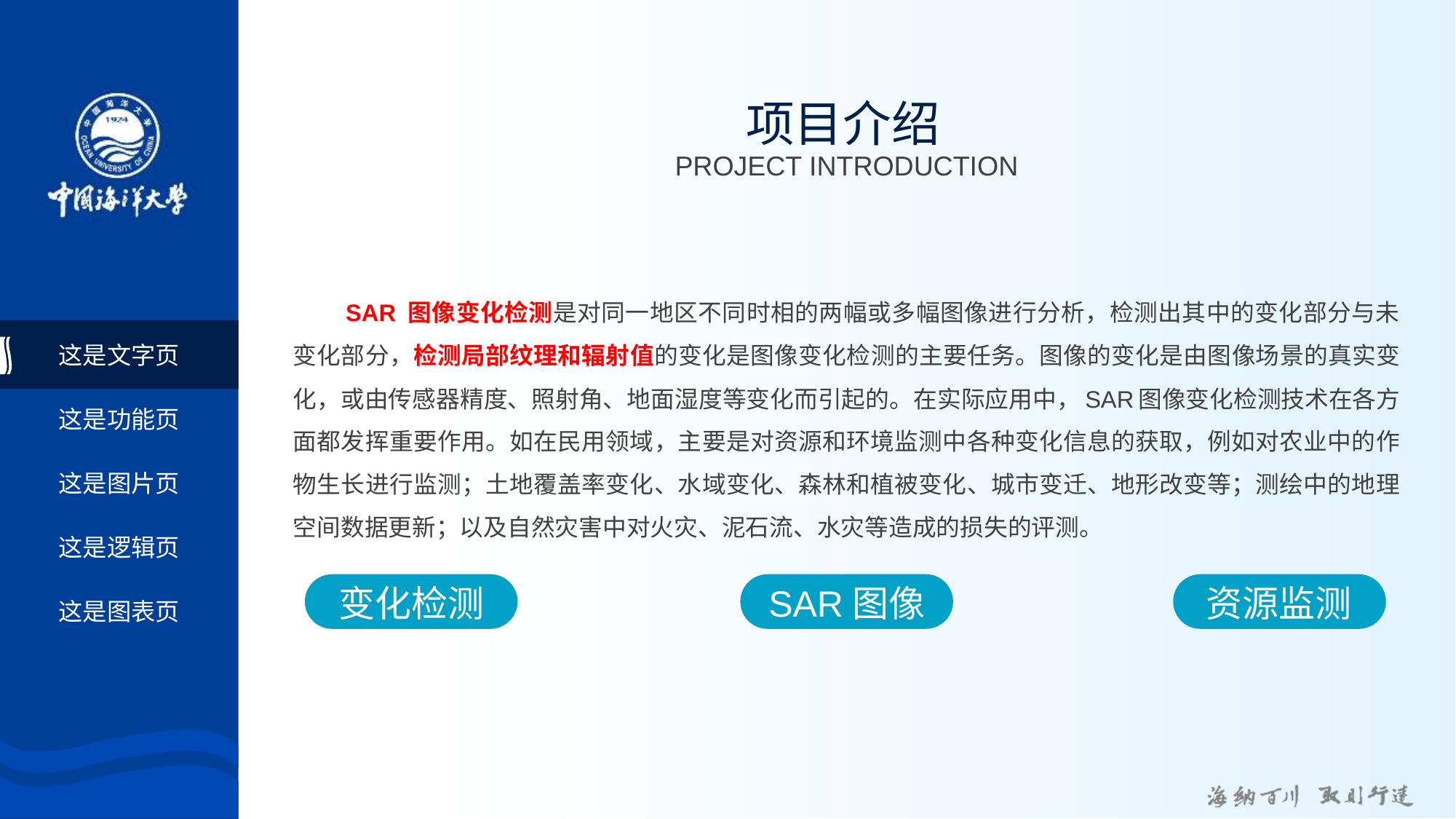

# 项目介绍
PROJECT INTRODUCTION
SAR 图像变化检测是对同一地区不同时相的两幅或多幅图像进行分析，检测出其中的变化部分与未变化部分，检测局部纹理和辐射值的变化是图像变化检测的主要任务。图像的变化是由图像场景的真实变化，或由传感器精度、照射角、地面湿度等变化而引起的。在实际应用中，SAR图像变化检测技术在各方面都发挥重要作用。如在民用领域，主要是对资源和环境监测中各种变化信息的获取，例如对农业中的作物生长进行监测；土地覆盖率变化、水域变化、森林和植被变化、城市变迁、地形改变等；测绘中的地理空间数据更新；以及自然灾害中对火灾、泥石流、水灾等造成的损失的评测。

这是文字页
这是功能页
这是图片页
这是逻辑页
变化检测
SAR图像
资源监测
这是图表页